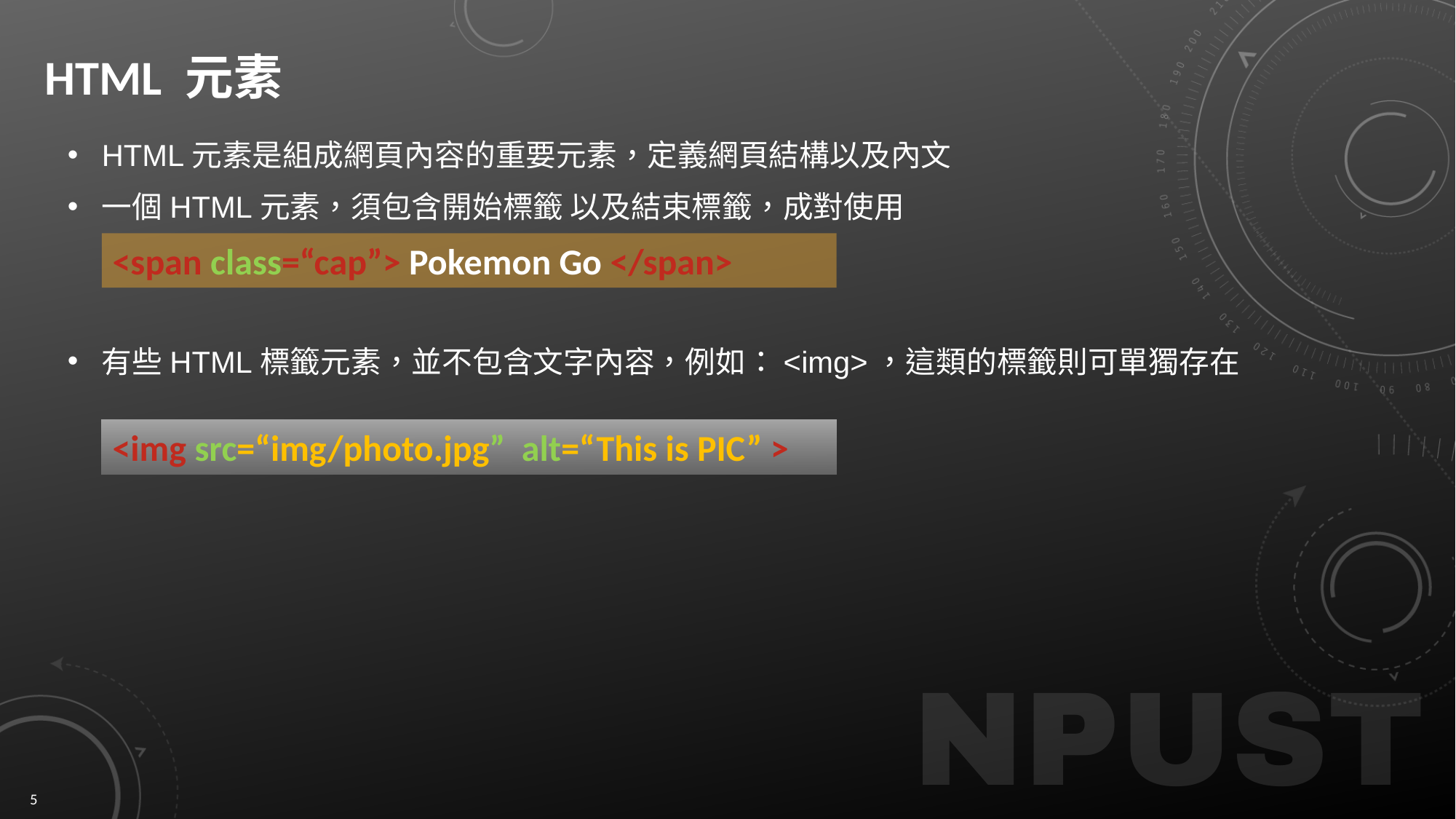

# HTML 元素
HTML元素是組成網頁內容的重要元素，定義網頁結構以及內文
一個HTML元素，須包含開始標籤 以及結束標籤，成對使用

有些HTML標籤元素，並不包含文字內容，例如：<img>，這類的標籤則可單獨存在

<span class=“cap”> Pokemon Go </span>
<img src=“img/photo.jpg”  alt=“This is PIC” >